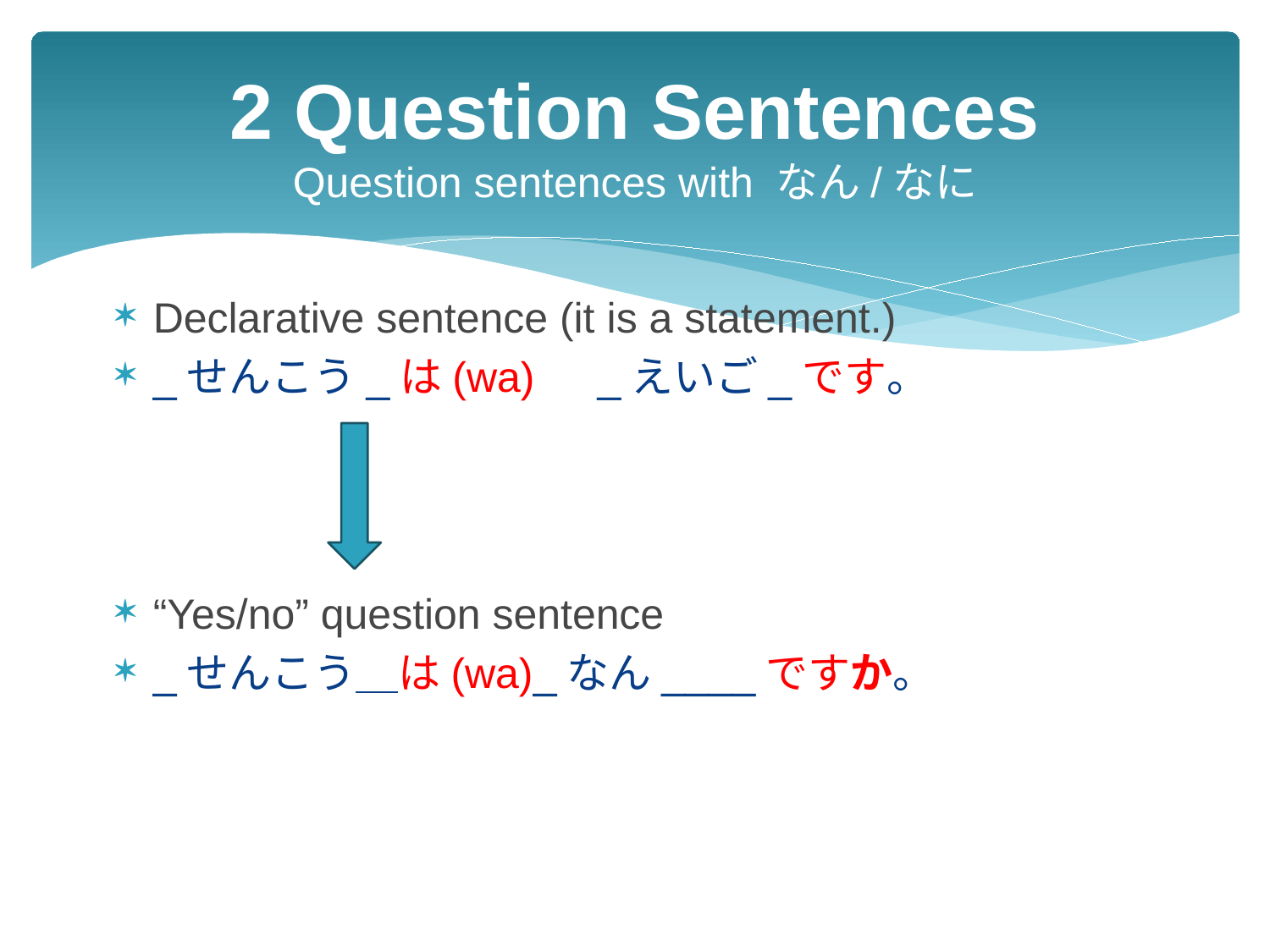

# 2 Question Sentences Question sentences with なん/なに
Declarative sentence (it is a statement.)
_せんこう_は(wa)　_えいご_です。

“Yes/no” question sentence
_せんこう＿は(wa)_なん____ですか。